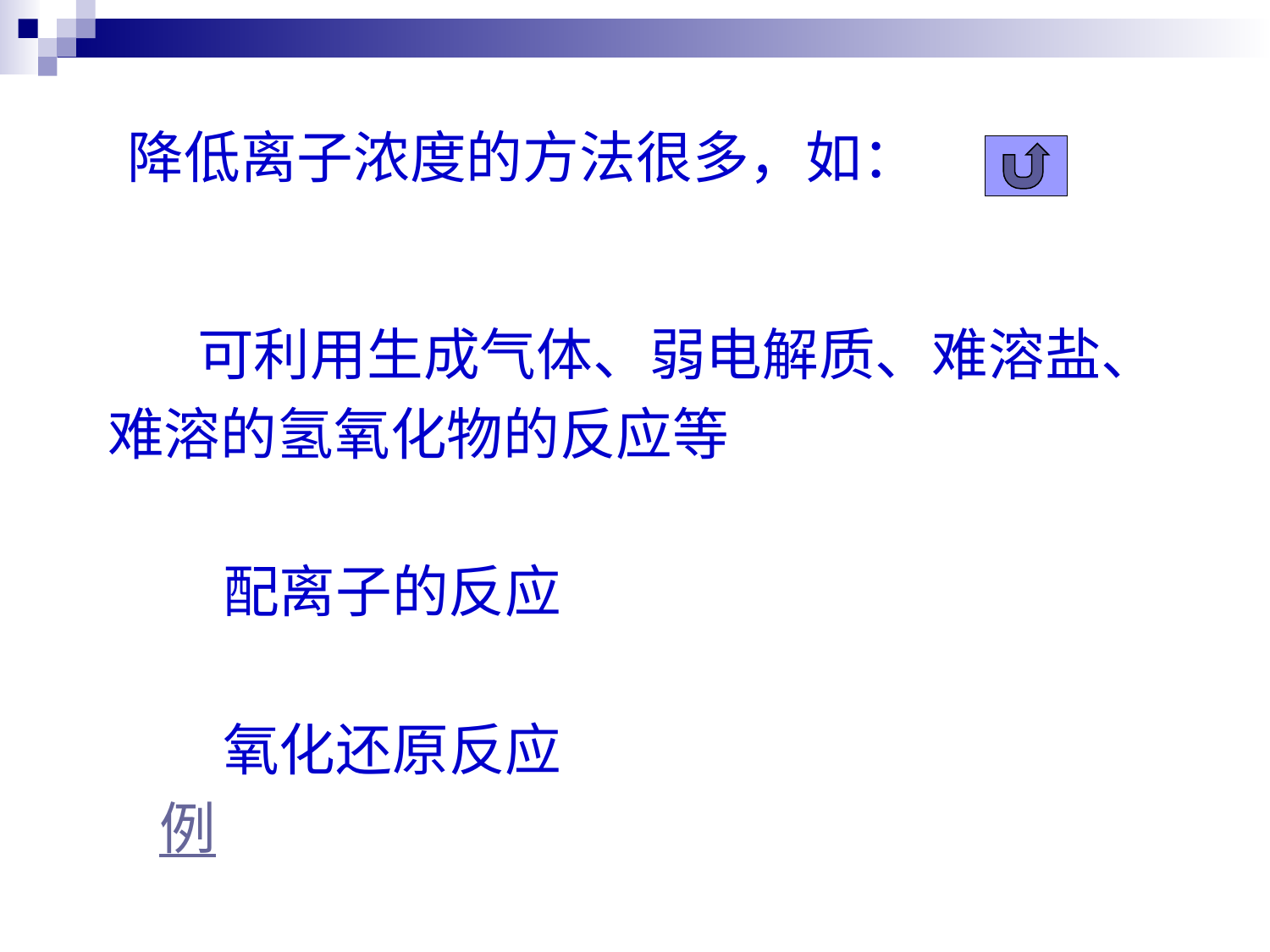

降低离子浓度的方法很多，如：

      可利用生成气体、弱电解质、难溶盐、
难溶的氢氧化物的反应等

        配离子的反应

        氧化还原反应
   例